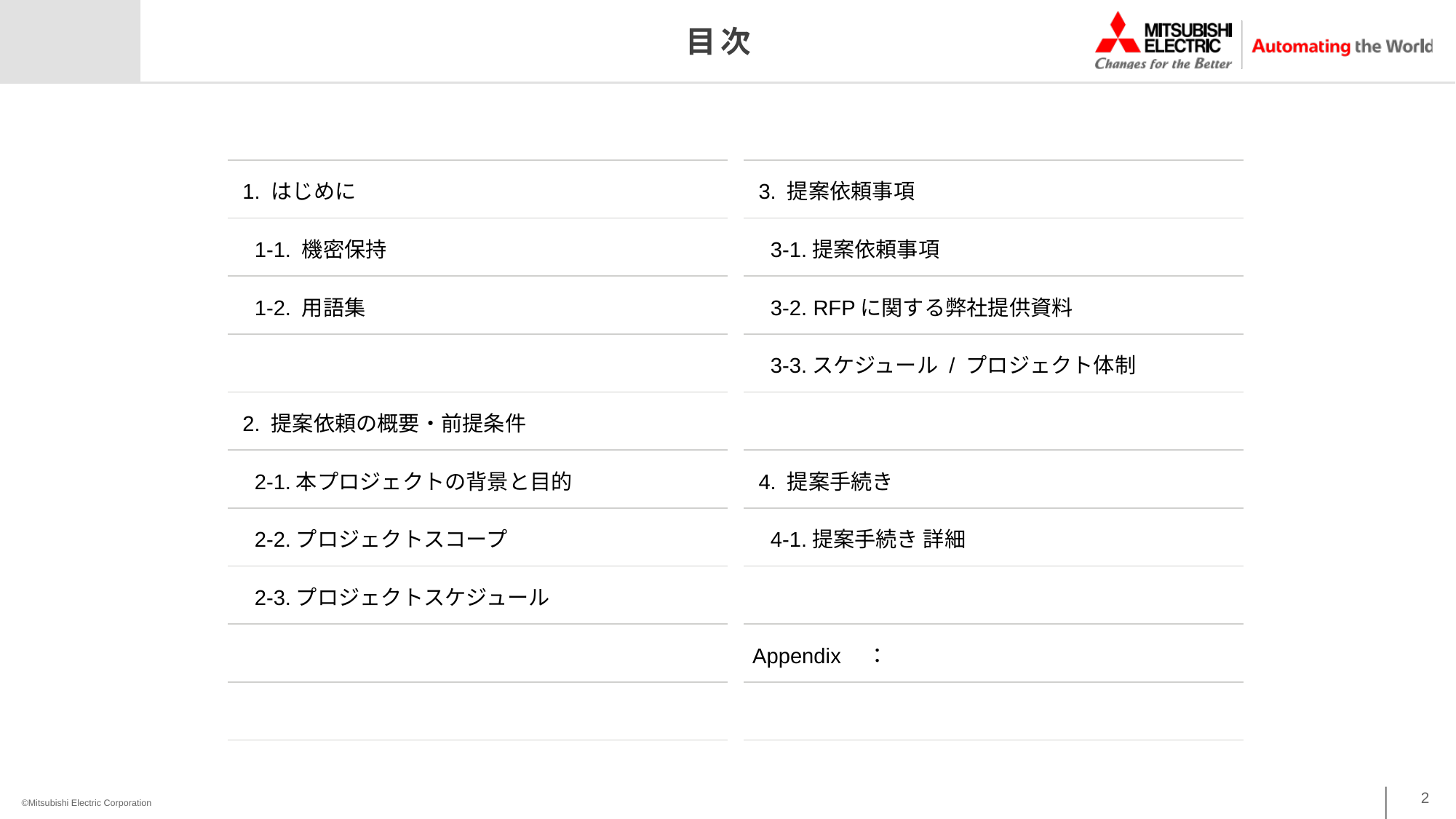

# 目次
| 1. はじめに |
| --- |
| 1-1. 機密保持 |
| 1-2. 用語集 |
|  |
| 2. 提案依頼の概要・前提条件 |
| 2-1.本プロジェクトの背景と目的 |
| 2-2.プロジェクトスコープ |
| 2-3.プロジェクトスケジュール |
|  |
|  |
| 3. 提案依頼事項 |
| --- |
| 3-1.提案依頼事項 |
| 3-2. RFPに関する弊社提供資料 |
| 3-3.スケジュール / プロジェクト体制 |
|  |
| 4. 提案手続き |
| 4-1.提案手続き 詳細 |
|  |
| Appendix　： |
|  |
2